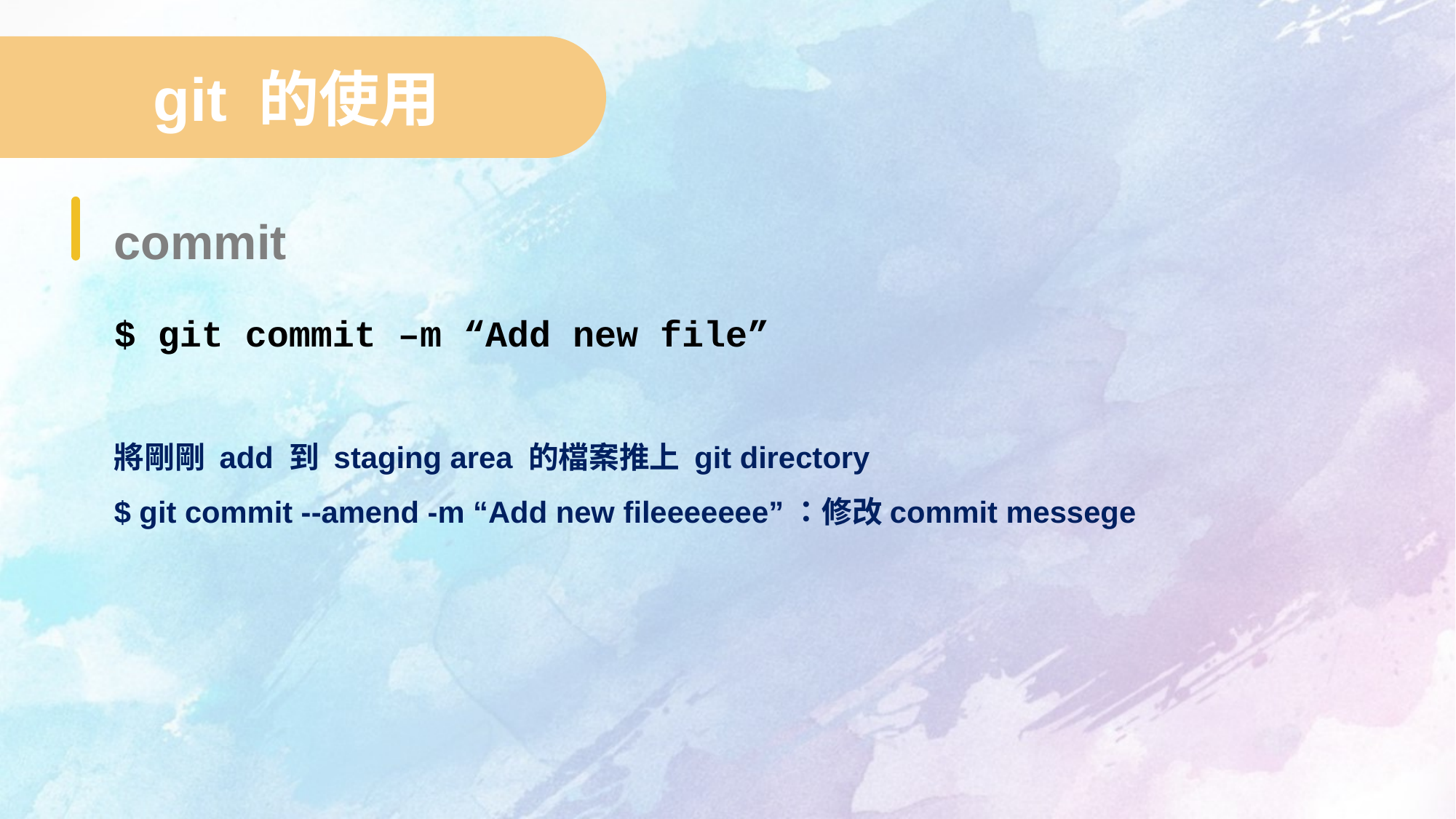

git 的使用
commit
$ git commit –m “Add new file”
將剛剛 add 到 staging area 的檔案推上 git directory
$ git commit --amend -m “Add new fileeeeeee”：修改commit messege